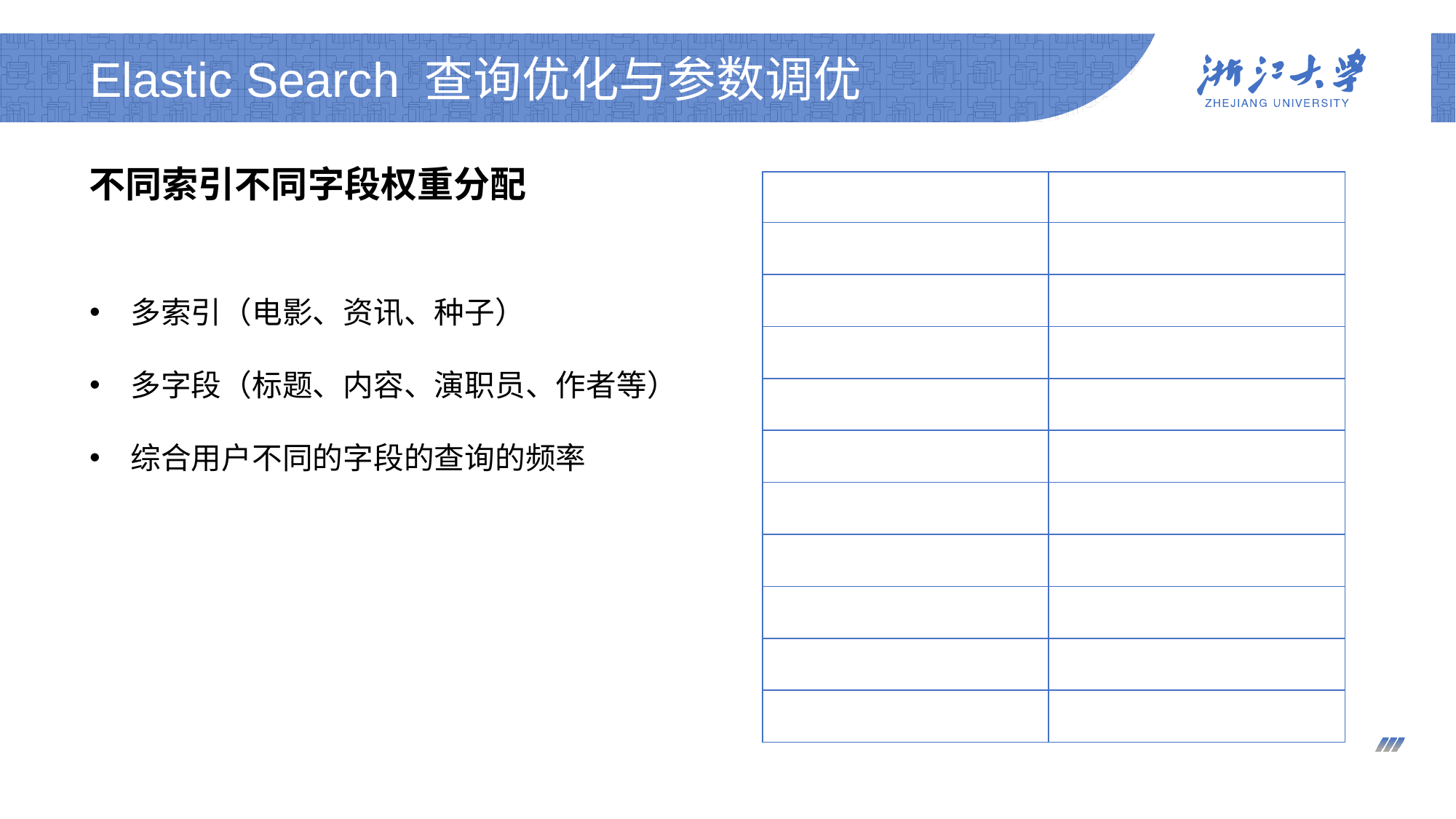

# Elastic Search 查询优化与参数调优
不同索引不同字段权重分配
| 字段 | 权重 |
| --- | --- |
| title | 4.0f |
| title.pinyin | 1.0f |
| alias | 3.0f |
| staff.role | 1.6f |
| staff.name | 1.6f |
| introduction | 2.0f |
| content | 2.0f |
| directors | 1.0f |
| scriptwriters | 1.0f |
| author | 1.0f |
多索引（电影、资讯、种子）
多字段（标题、内容、演职员、作者等）
综合用户不同的字段的查询的频率